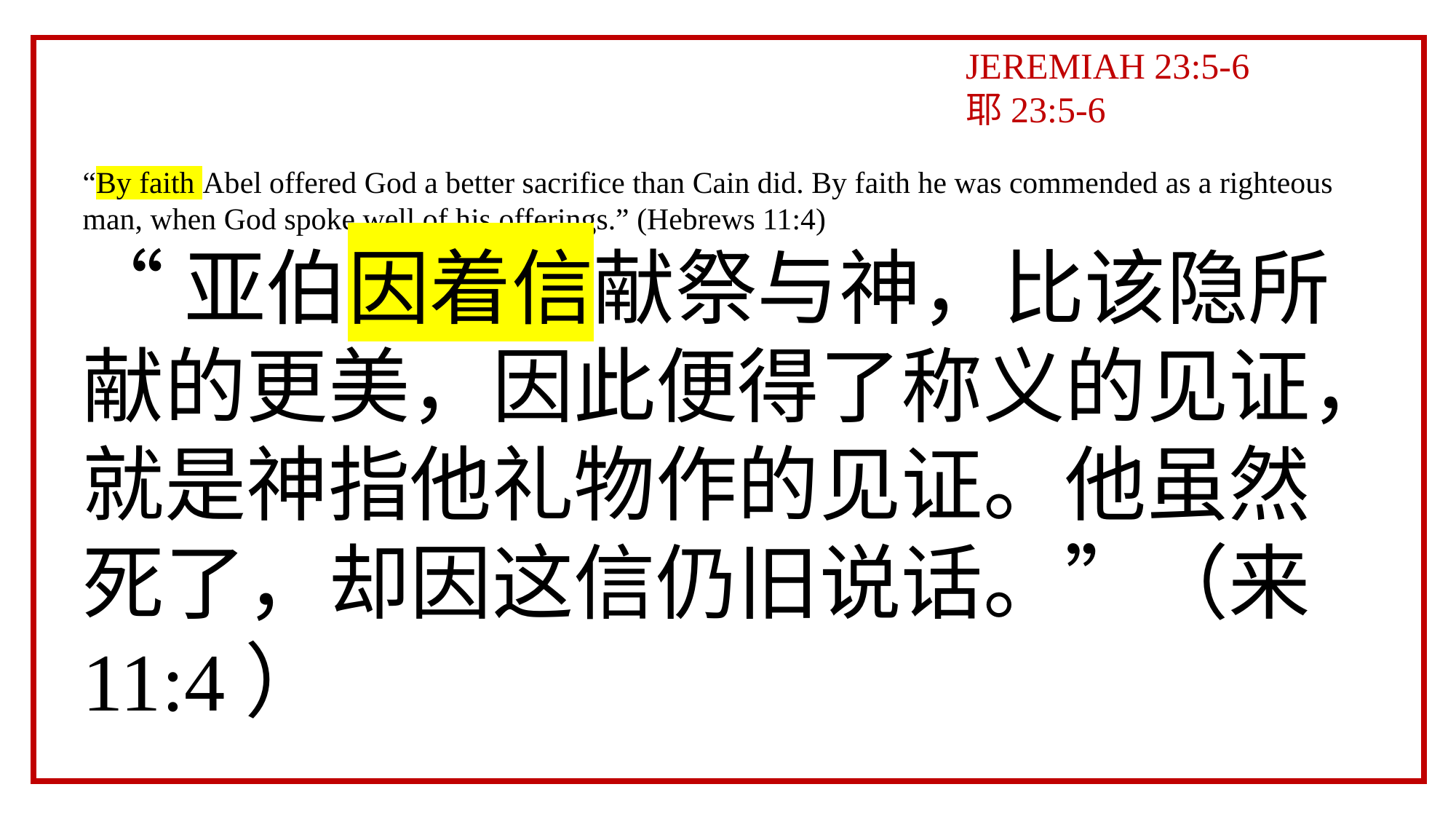

JEREMIAH 23:5-6
耶23:5-6
“By faith Abel offered God a better sacrifice than Cain did. By faith he was commended as a righteous man, when God spoke well of his offerings.” (Hebrews 11:4)
“亚伯因着信献祭与神，比该隐所献的更美，因此便得了称义的见证，就是神指他礼物作的见证。他虽然死了，却因这信仍旧说话。”（来11:4）